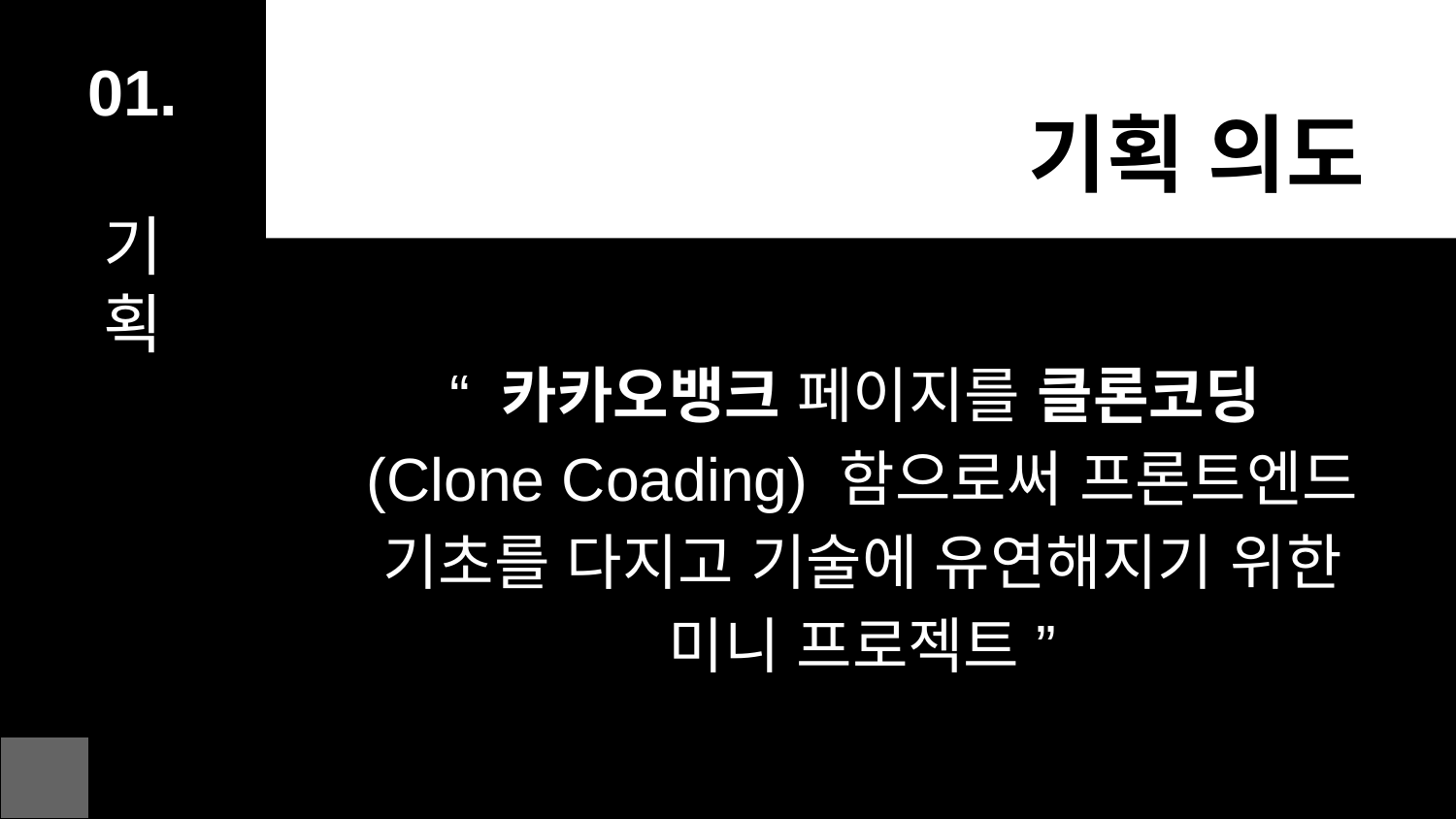

01.
기
획
기획 의도
“ 카카오뱅크 페이지를 클론코딩(Clone Coading) 함으로써 프론트엔드 기초를 다지고 기술에 유연해지기 위한 미니 프로젝트 ”